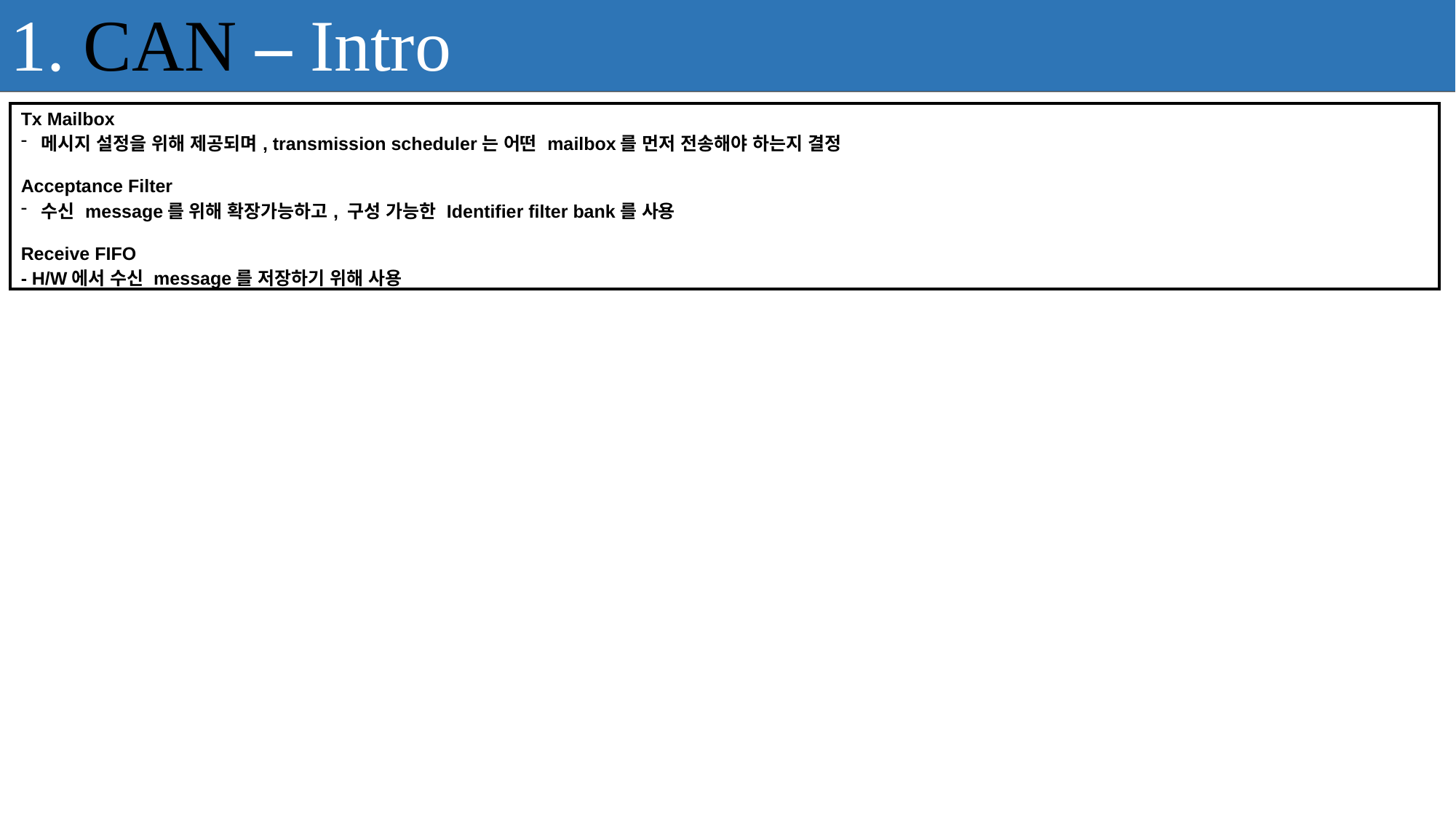

1. CAN – Intro
| Tx Mailbox 메시지 설정을 위해 제공되며, transmission scheduler는 어떤 mailbox를 먼저 전송해야 하는지 결정 Acceptance Filter 수신 message를 위해 확장가능하고, 구성 가능한 Identifier filter bank를 사용 Receive FIFO - H/W에서 수신 message를 저장하기 위해 사용 |
| --- |